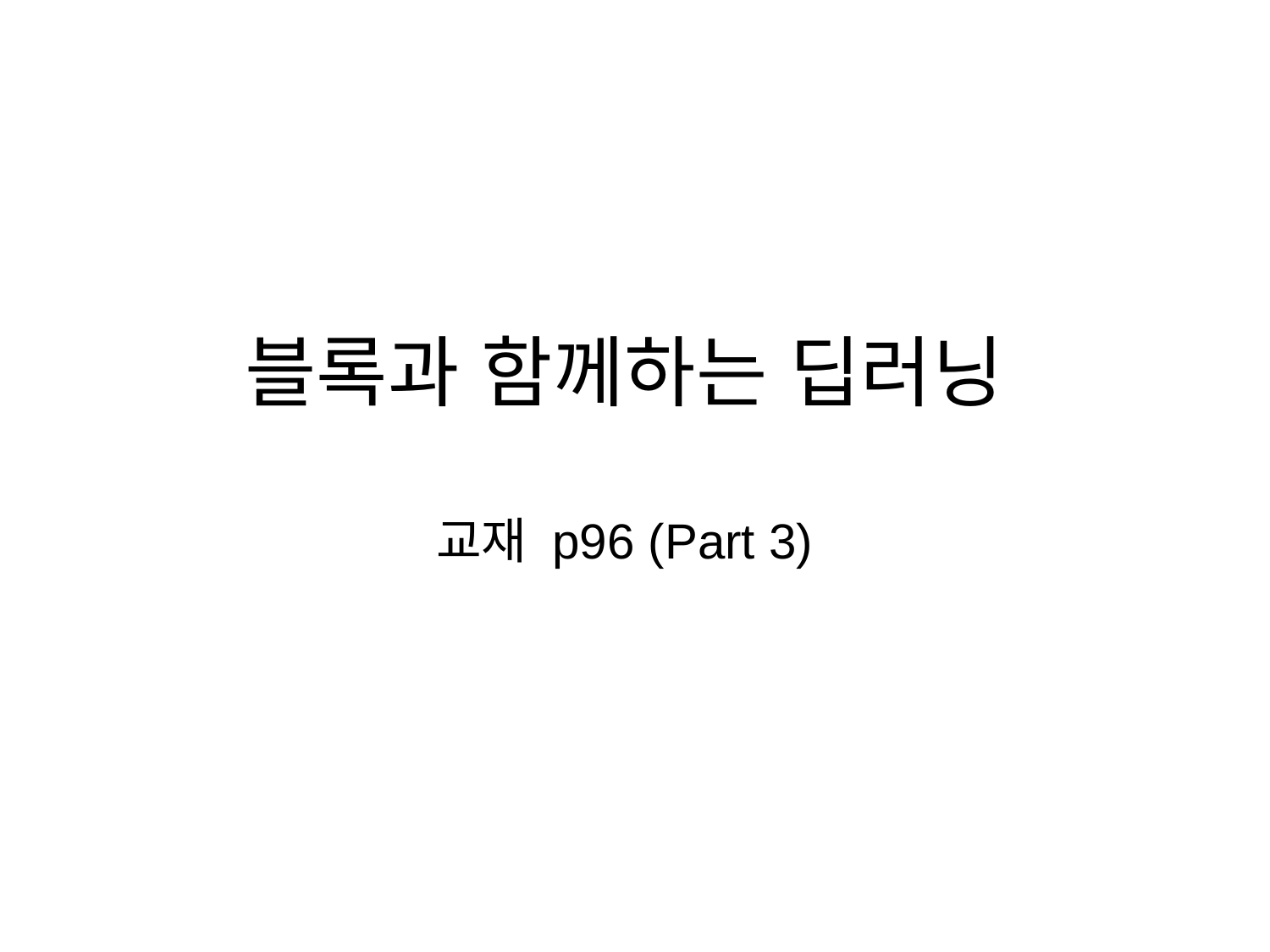

# 블록과 함께하는 딥러닝 교재 p96 (Part 3)